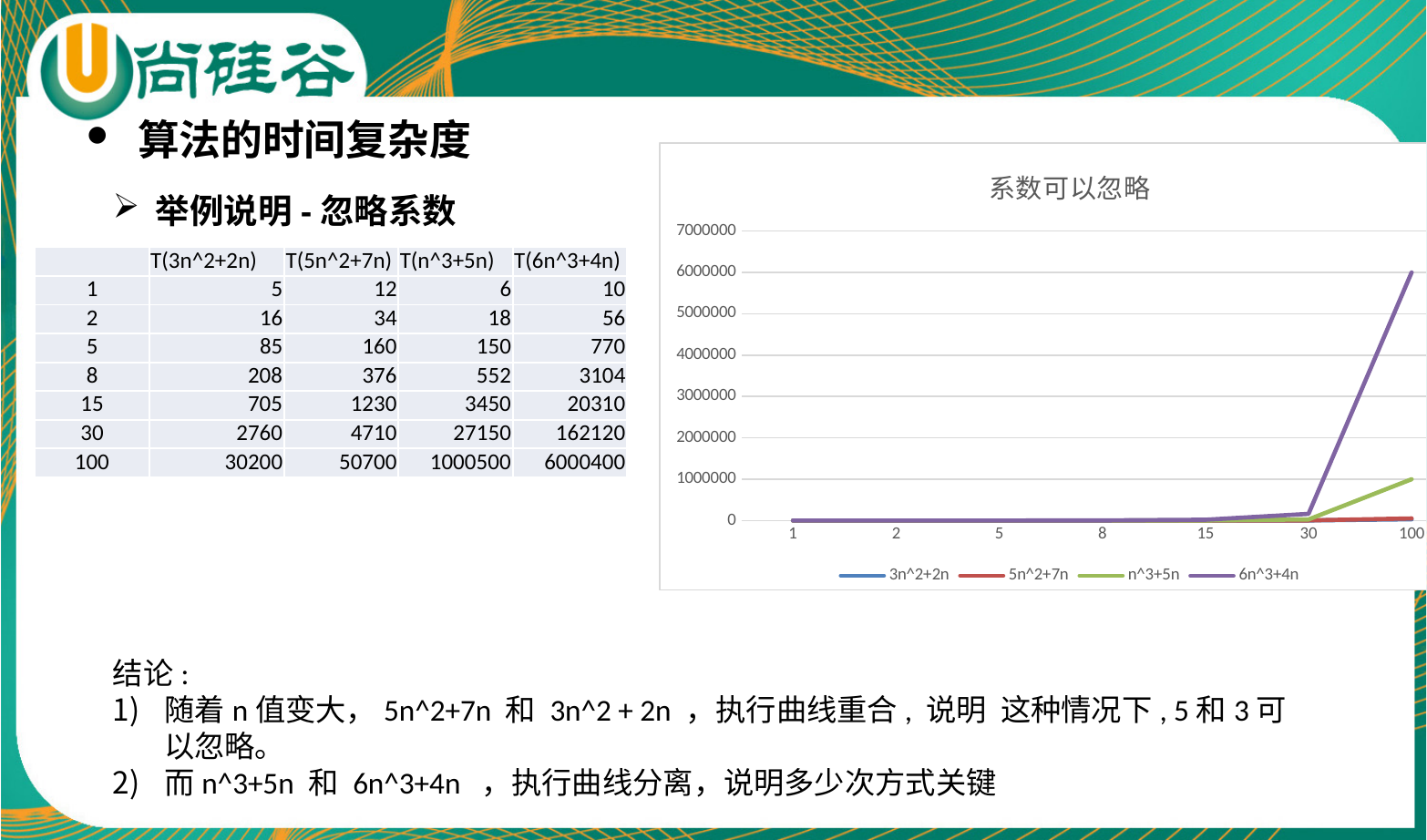

算法的时间复杂度

### Chart: 系数可以忽略

| Category | 3n^2+2n | 5n^2+7n | n^3+5n | 6n^3+4n |
|---|---|---|---|---|
| 1 | 5.0 | 12.0 | 6.0 | 10.0 |
| 2 | 16.0 | 34.0 | 18.0 | 56.0 |
| 5 | 85.0 | 160.0 | 150.0 | 770.0 |
| 8 | 208.0 | 376.0 | 552.0 | 3104.0 |
| 15 | 705.0 | 1230.0 | 3450.0 | 20310.0 |
| 30 | 2760.0 | 4710.0 | 27150.0 | 162120.0 |
| 100 | 30200.0 | 50700.0 | 1000500.0 | 6000400.0 |
举例说明-忽略系数

|  | T(3n^2+2n) | T(5n^2+7n) | T(n^3+5n) | T(6n^3+4n) |
| --- | --- | --- | --- | --- |
| 1 | 5 | 12 | 6 | 10 |
| 2 | 16 | 34 | 18 | 56 |
| 5 | 85 | 160 | 150 | 770 |
| 8 | 208 | 376 | 552 | 3104 |
| 15 | 705 | 1230 | 3450 | 20310 |
| 30 | 2760 | 4710 | 27150 | 162120 |
| 100 | 30200 | 50700 | 1000500 | 6000400 |
结论:
随着n值变大，5n^2+7n 和 3n^2 + 2n ，执行曲线重合, 说明  这种情况下, 5和3可以忽略。
而n^3+5n 和 6n^3+4n  ，执行曲线分离，说明多少次方式关键